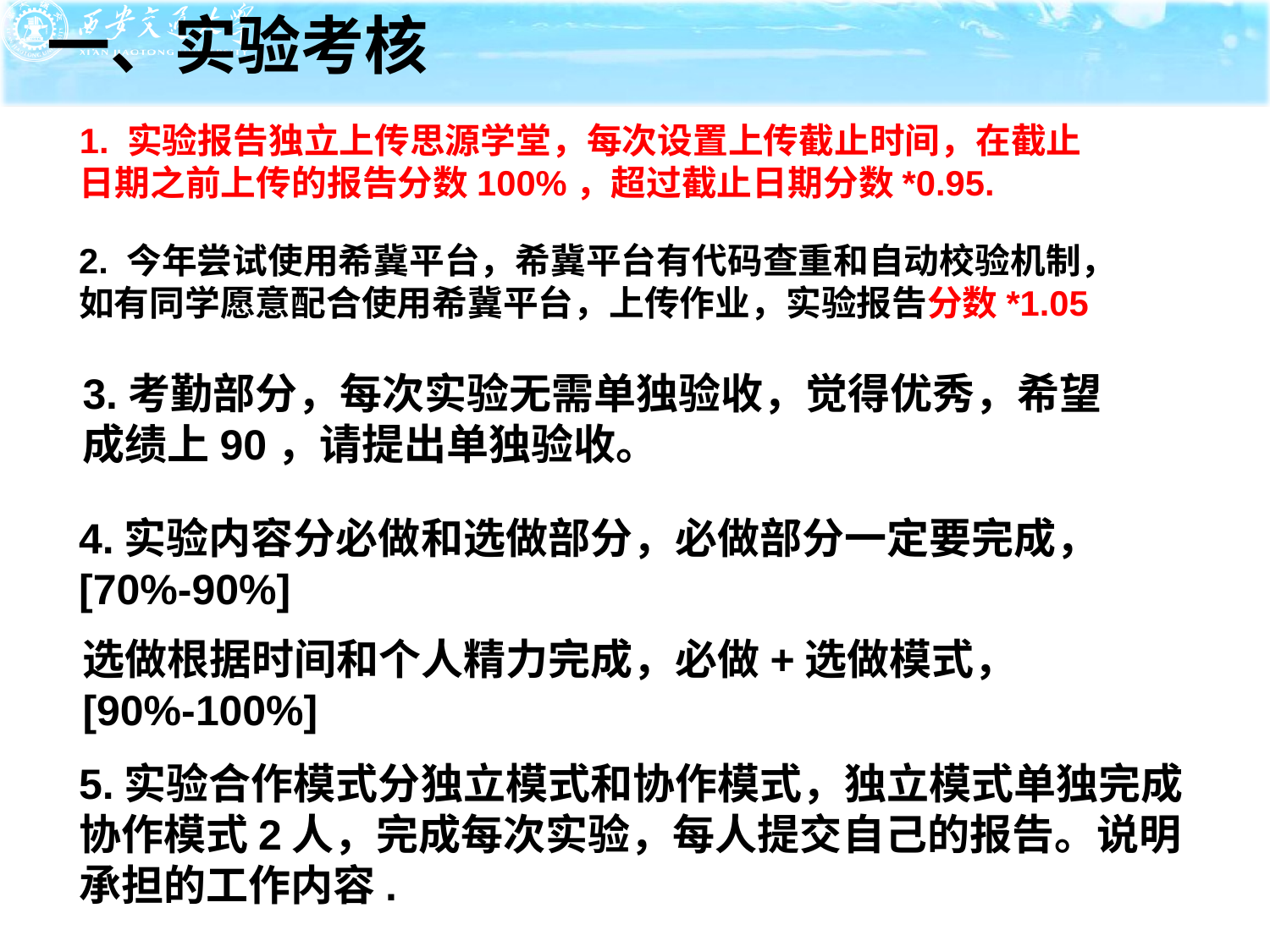

一、实验考核
1. 实验报告独立上传思源学堂，每次设置上传截止时间，在截止日期之前上传的报告分数100%，超过截止日期分数*0.95.
2. 今年尝试使用希冀平台，希冀平台有代码查重和自动校验机制，如有同学愿意配合使用希冀平台，上传作业，实验报告分数*1.05
3.考勤部分，每次实验无需单独验收，觉得优秀，希望成绩上90，请提出单独验收。
4.实验内容分必做和选做部分，必做部分一定要完成， [70%-90%]
选做根据时间和个人精力完成，必做+选做模式，[90%-100%]
5.实验合作模式分独立模式和协作模式，独立模式单独完成协作模式2人，完成每次实验，每人提交自己的报告。说明承担的工作内容.